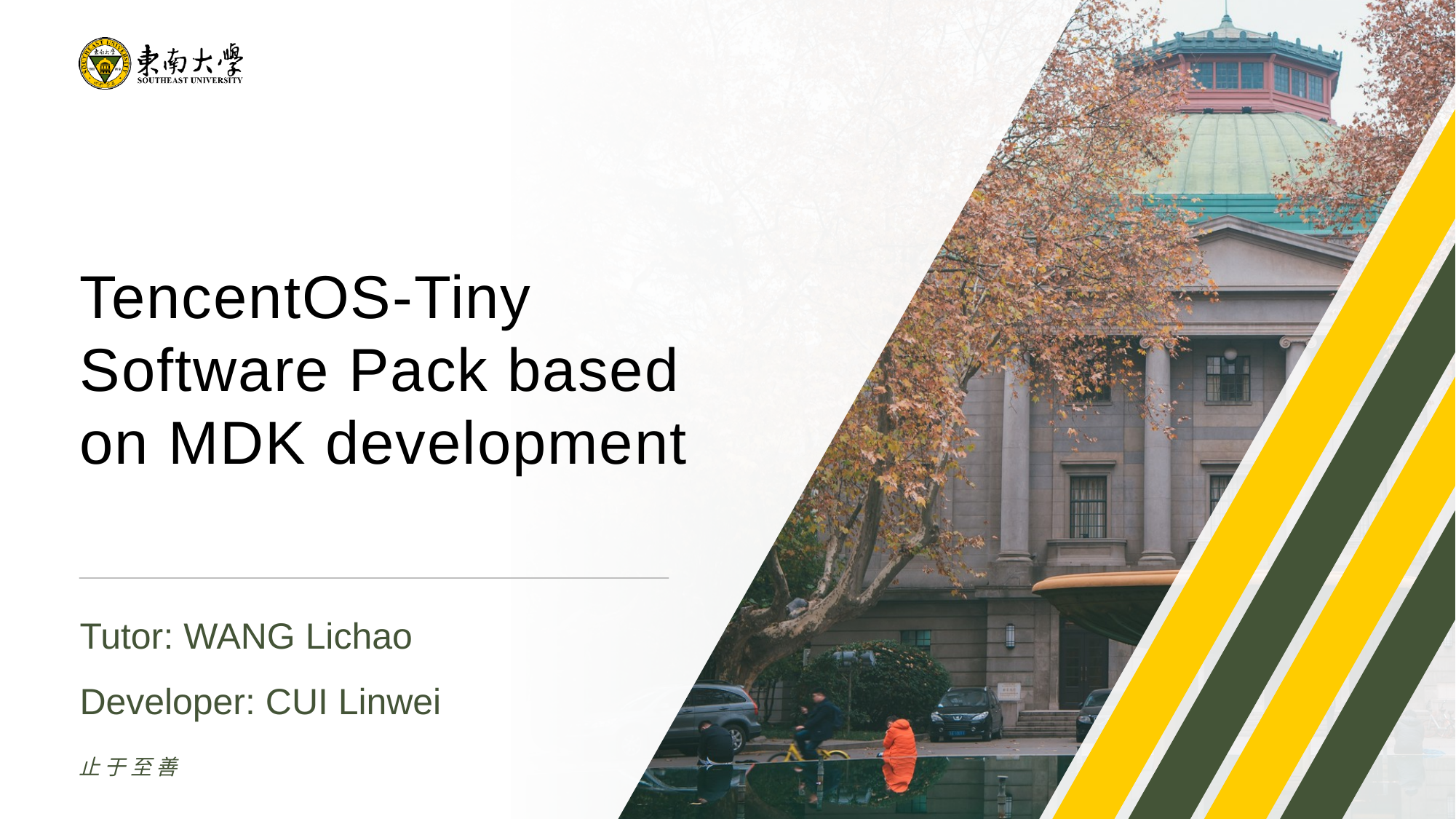

TencentOS-Tiny Software Pack based on MDK development
Tutor: WANG Lichao
Developer: CUI Linwei
止于至善